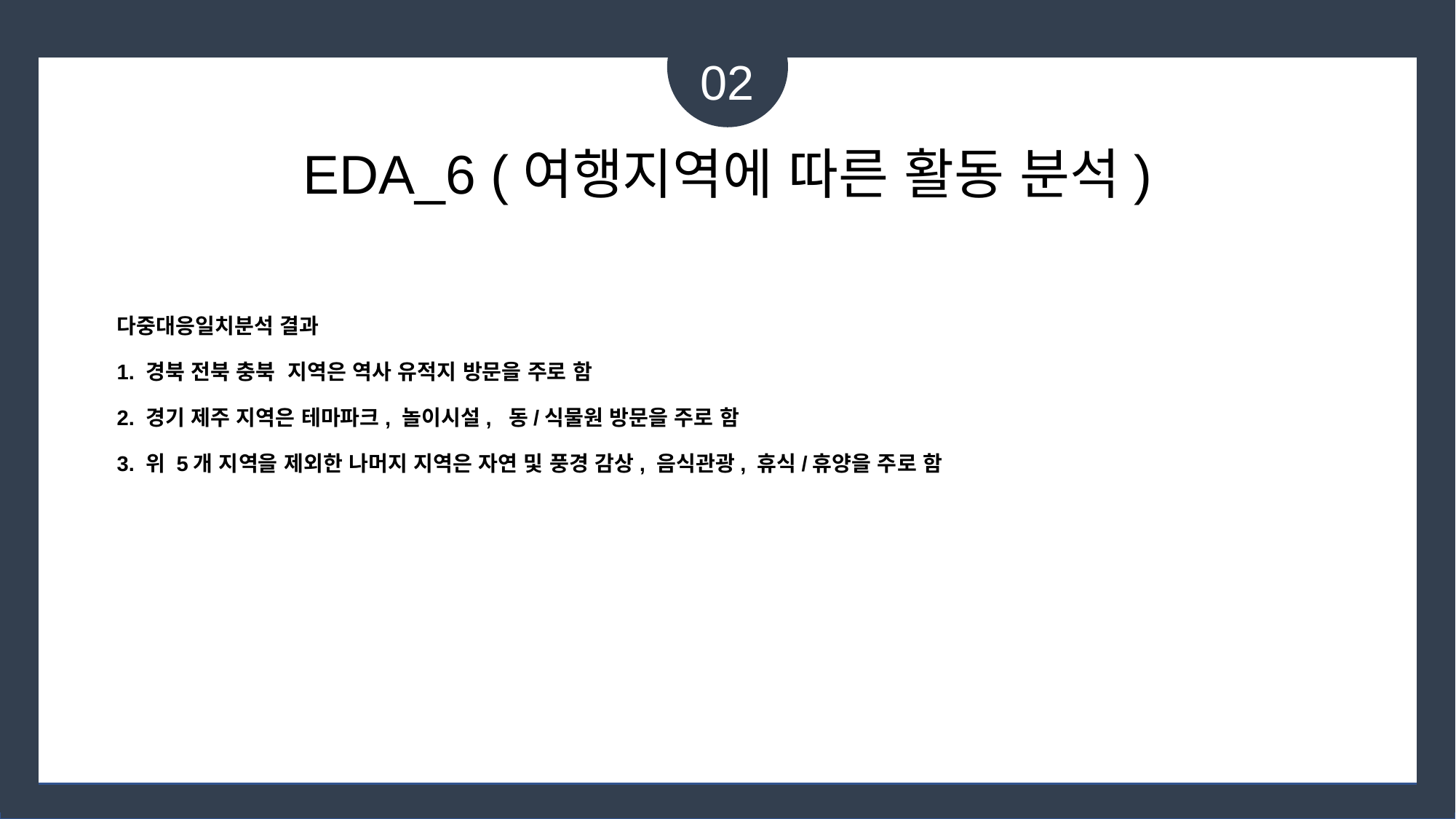

02
# EDA_6 (여행지역에 따른 활동 분석)
다중대응일치분석 결과
1. 경북 전북 충북  지역은 역사 유적지 방문을 주로 함
2. 경기 제주 지역은 테마파크, 놀이시설,  동/식물원 방문을 주로 함
3. 위 5개 지역을 제외한 나머지 지역은 자연 및 풍경 감상, 음식관광, 휴식/휴양을 주로 함